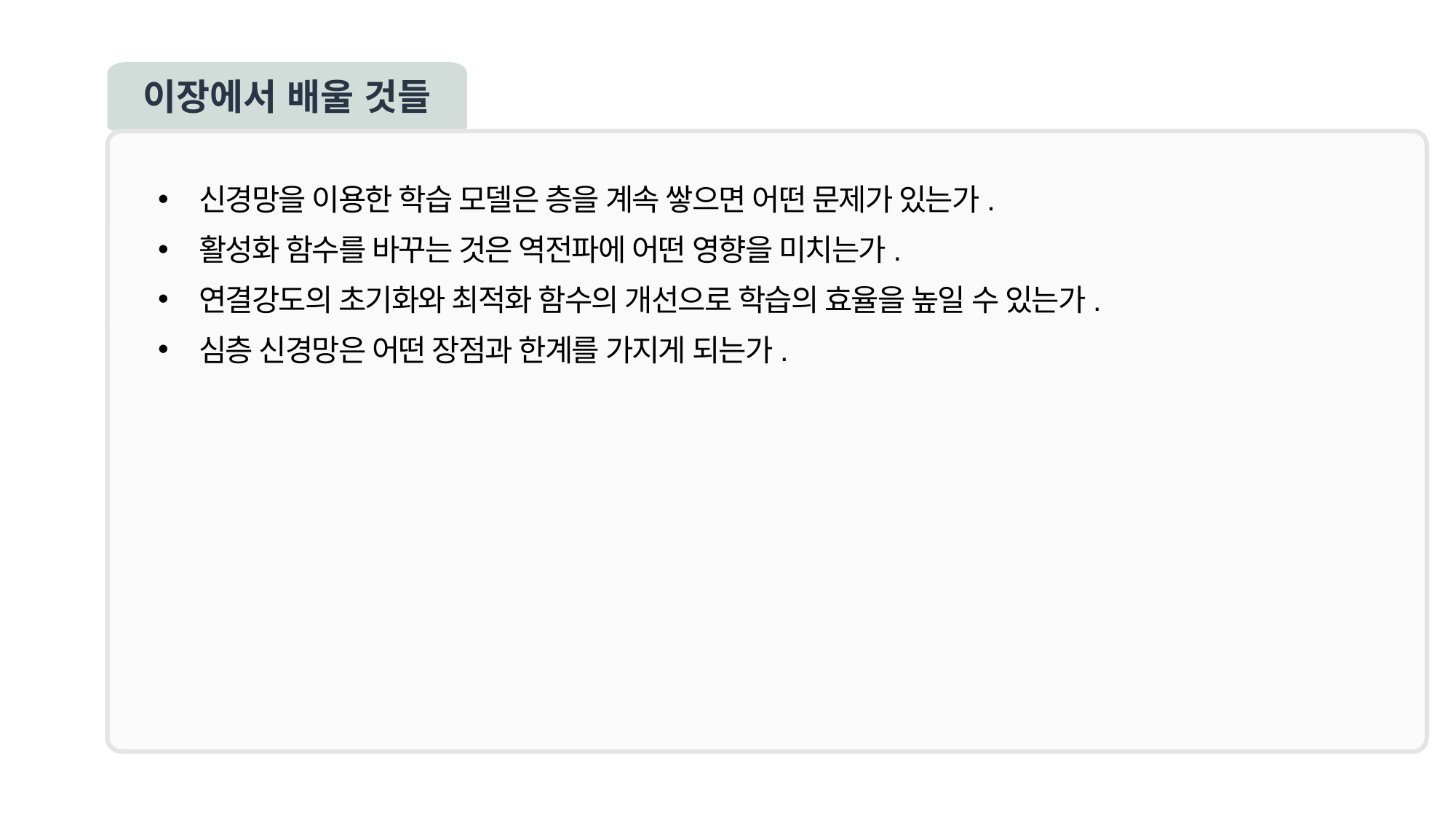

이장에서 배울 것들

신경망을 이용한 학습 모델은 층을 계속 쌓으면 어떤 문제가 있는가.
활성화 함수를 바꾸는 것은 역전파에 어떤 영향을 미치는가.
연결강도의 초기화와 최적화 함수의 개선으로 학습의 효율을 높일 수 있는가.
심층 신경망은 어떤 장점과 한계를 가지게 되는가.